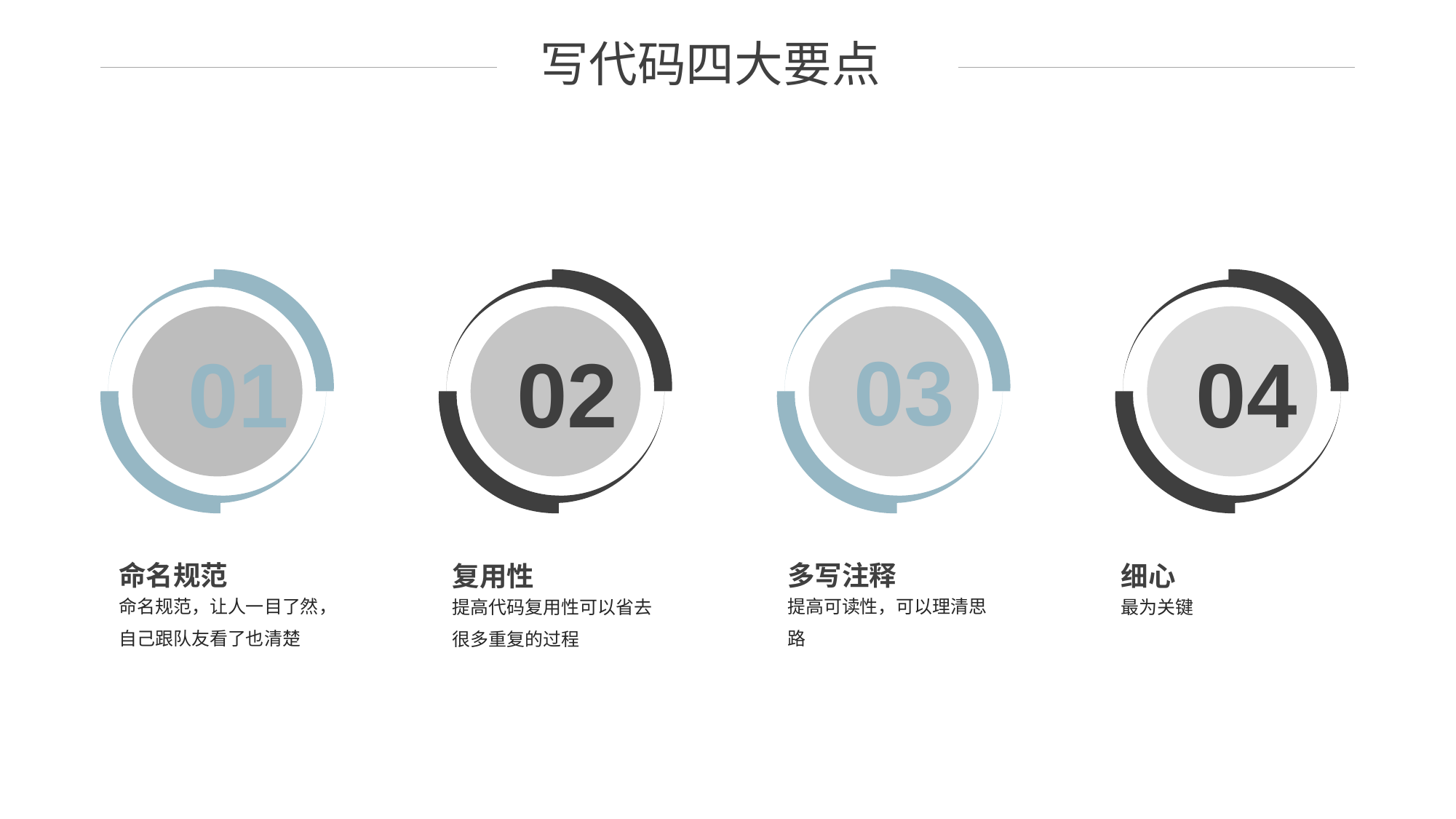

写代码四大要点

03
02
04
01
命名规范
命名规范，让人一目了然，自己跟队友看了也清楚
多写注释
提高可读性，可以理清思路
细心
最为关键
复用性
提高代码复用性可以省去很多重复的过程